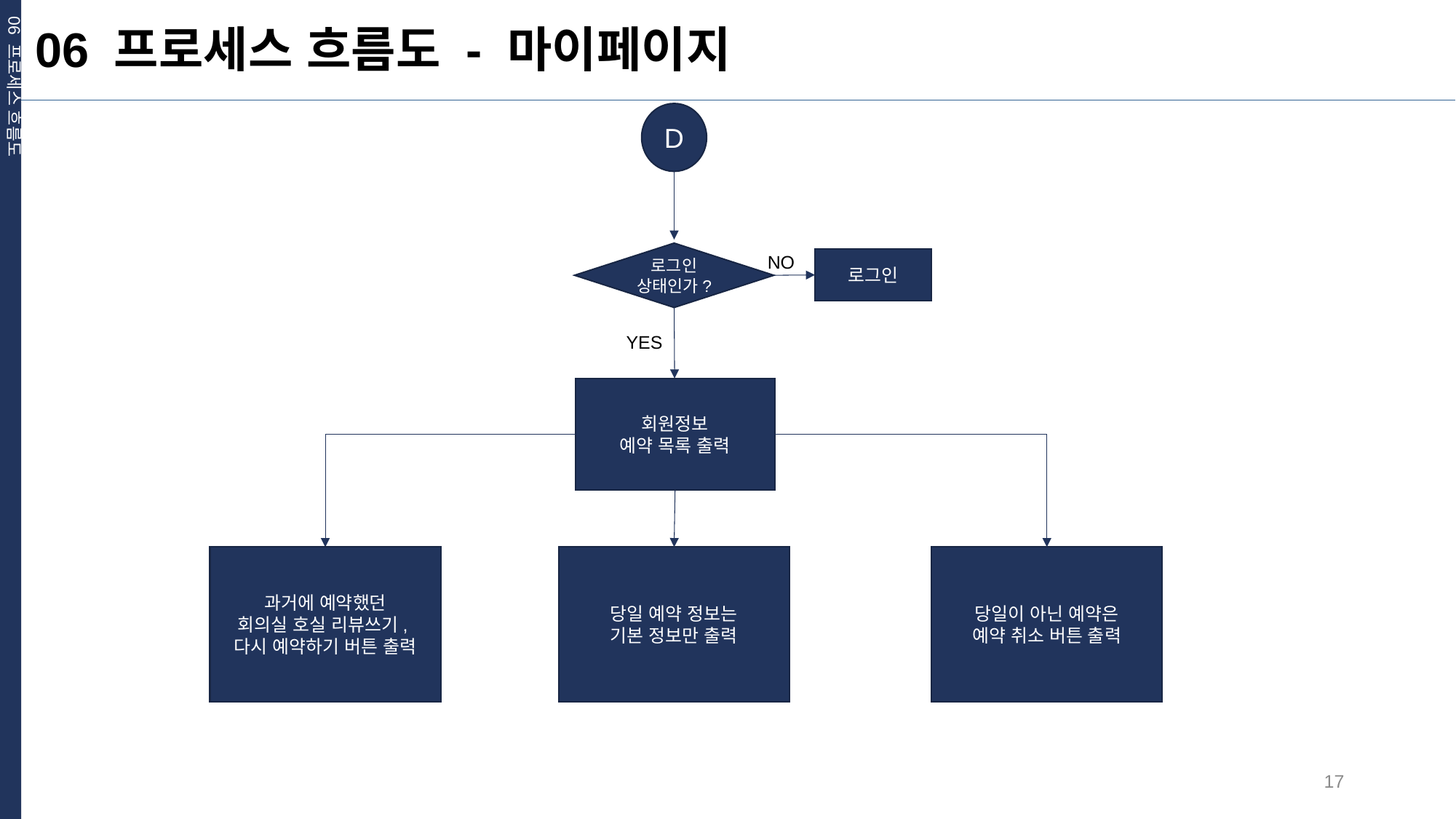

06 프로세스 흐름도
06 프로세스 흐름도 - 마이페이지
D
로그인
상태인가?
NO
로그인
YES
회원정보
예약 목록 출력
당일 예약 정보는
기본 정보만 출력
당일이 아닌 예약은
예약 취소 버튼 출력
과거에 예약했던
회의실 호실 리뷰쓰기,
다시 예약하기 버튼 출력
17